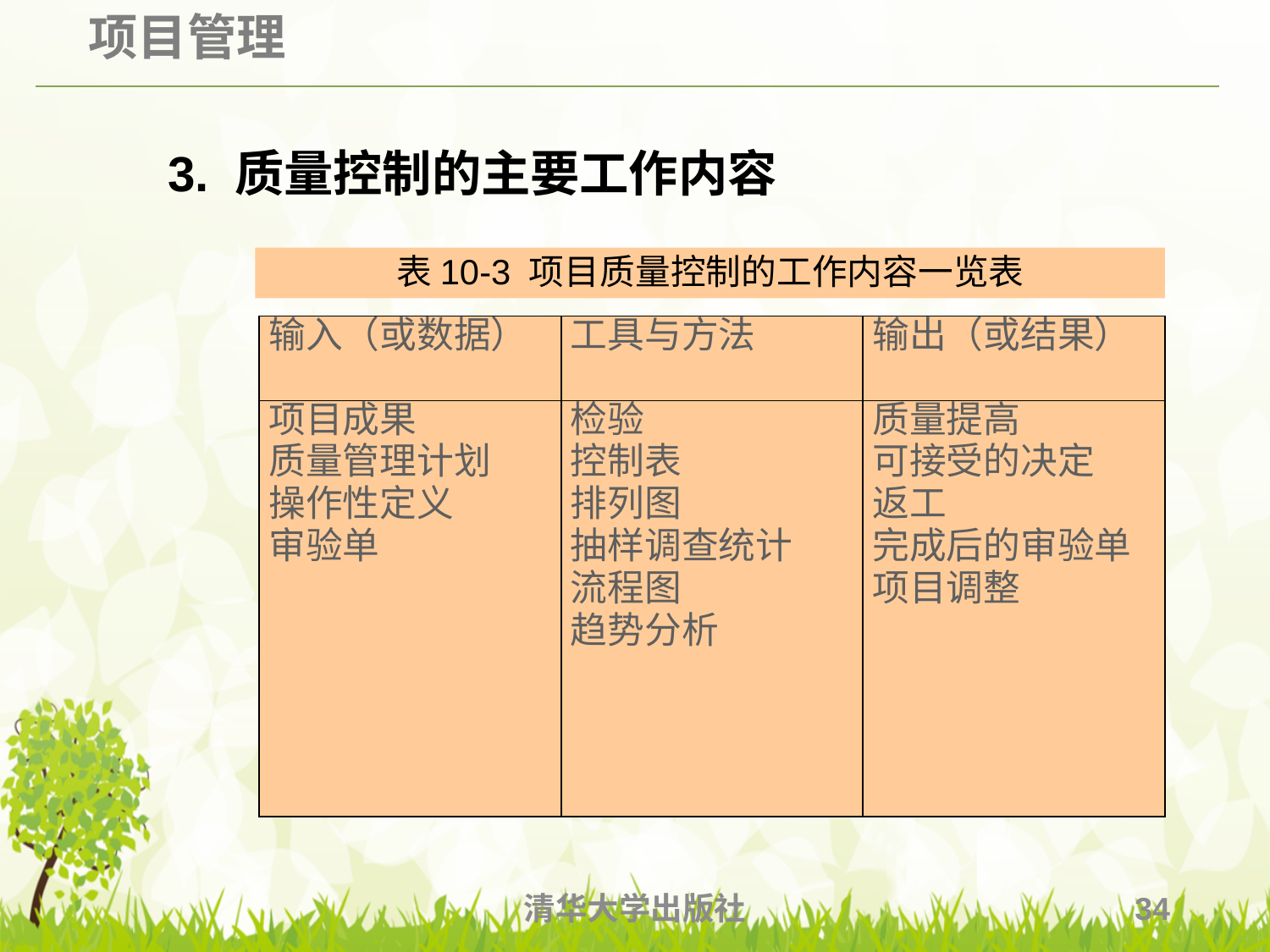

3. 质量控制的主要工作内容
表10-3 项目质量控制的工作内容一览表
| 输入（或数据） | 工具与方法 | 输出（或结果） |
| --- | --- | --- |
| 项目成果 质量管理计划 操作性定义 审验单 | 检验 控制表 排列图 抽样调查统计 流程图 趋势分析 | 质量提高 可接受的决定 返工 完成后的审验单 项目调整 |
清华大学出版社
34